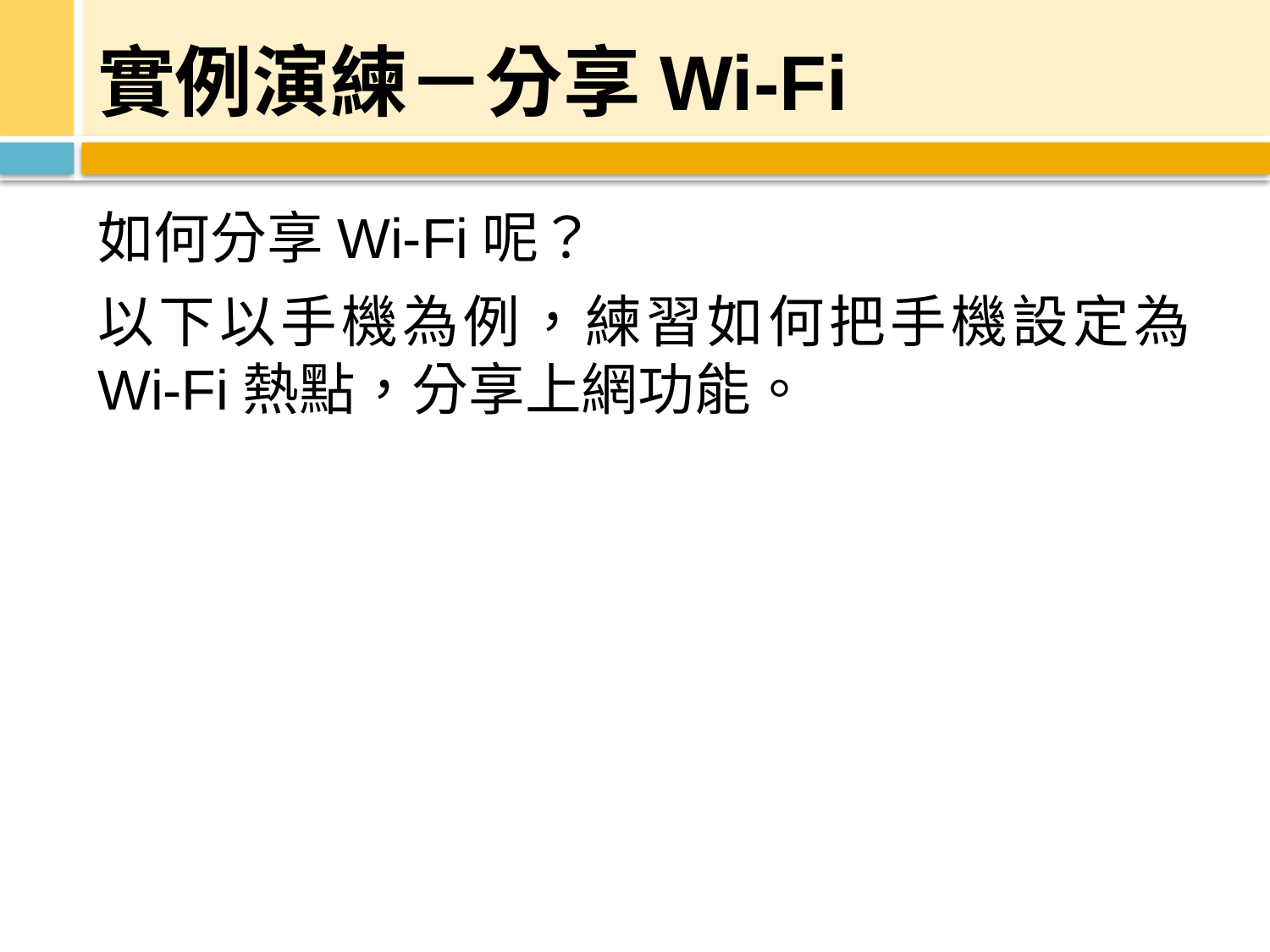

# 實例演練－分享Wi-Fi
如何分享Wi-Fi呢？
以下以手機為例，練習如何把手機設定為Wi-Fi熱點，分享上網功能。